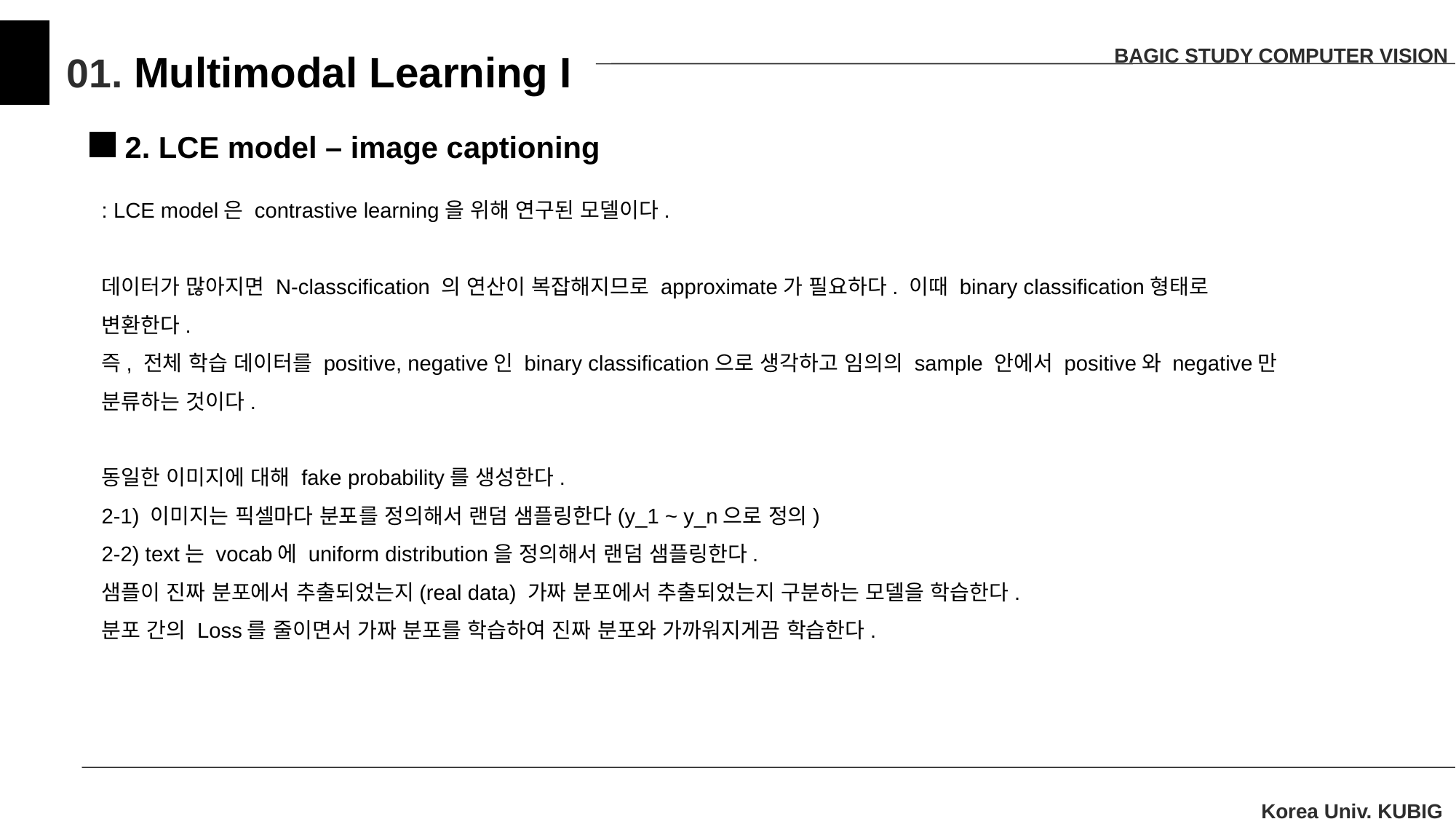

BAGIC STUDY COMPUTER VISION
01. Multimodal Learning I

2. LCE model – image captioning

: LCE model은 contrastive learning을 위해 연구된 모델이다.

데이터가 많아지면 N-classcification 의 연산이 복잡해지므로 approximate가 필요하다. 이때 binary classification형태로 변환한다.
즉, 전체 학습 데이터를 positive, negative인 binary classification으로 생각하고 임의의 sample 안에서 positive와 negative만 분류하는 것이다.

동일한 이미지에 대해 fake probability를 생성한다.
2-1) 이미지는 픽셀마다 분포를 정의해서 랜덤 샘플링한다(y_1 ~ y_n으로 정의)
2-2) text는 vocab에 uniform distribution을 정의해서 랜덤 샘플링한다.
샘플이 진짜 분포에서 추출되었는지(real data) 가짜 분포에서 추출되었는지 구분하는 모델을 학습한다.
분포 간의 Loss를 줄이면서 가짜 분포를 학습하여 진짜 분포와 가까워지게끔 학습한다.

Korea Univ. KUBIG